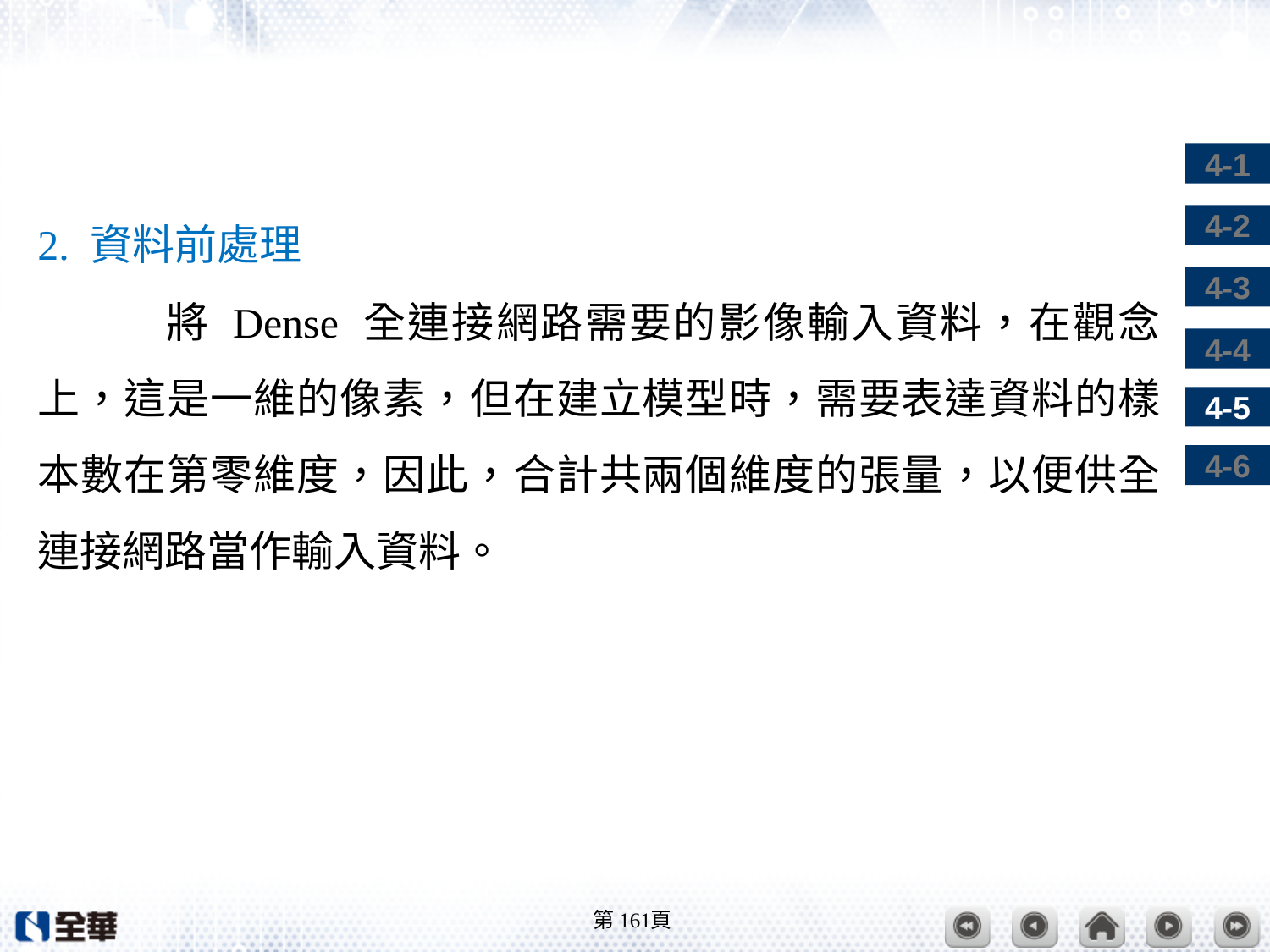

#
2. 資料前處理
	將 Dense 全連接網路需要的影像輸入資料，在觀念上，這是一維的像素，但在建立模型時，需要表達資料的樣本數在第零維度，因此，合計共兩個維度的張量，以便供全連接網路當作輸入資料。